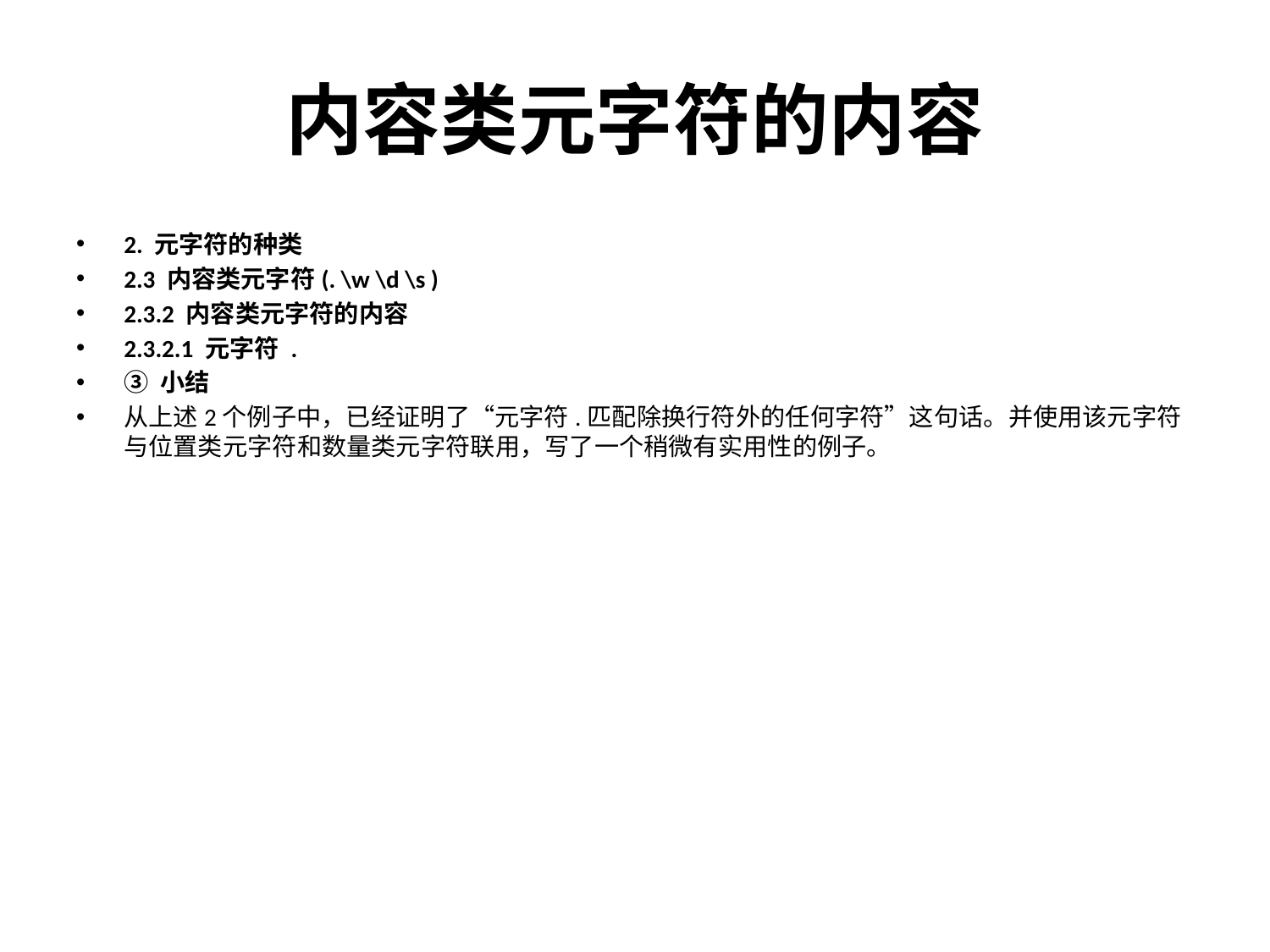

# 内容类元字符的内容
2. 元字符的种类
2.3 内容类元字符(. \w \d \s )
2.3.2 内容类元字符的内容
2.3.2.1 元字符 .
③ 小结
从上述2个例子中，已经证明了“元字符.匹配除换行符外的任何字符”这句话。并使用该元字符与位置类元字符和数量类元字符联用，写了一个稍微有实用性的例子。